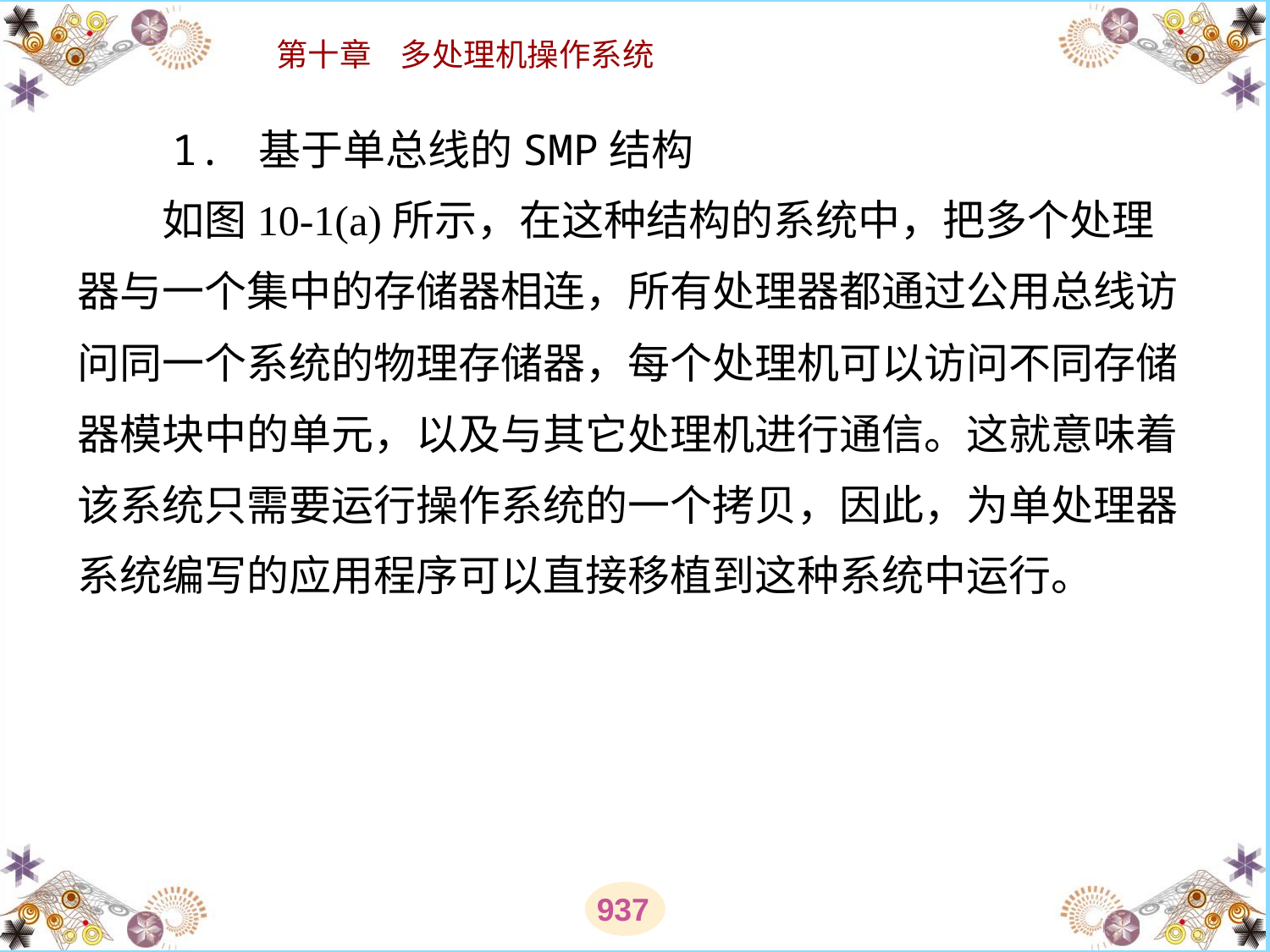

# 1. 基于单总线的SMP结构 　　如图10-1(a)所示，在这种结构的系统中，把多个处理器与一个集中的存储器相连，所有处理器都通过公用总线访问同一个系统的物理存储器，每个处理机可以访问不同存储器模块中的单元，以及与其它处理机进行通信。这就意味着该系统只需要运行操作系统的一个拷贝，因此，为单处理器系统编写的应用程序可以直接移植到这种系统中运行。